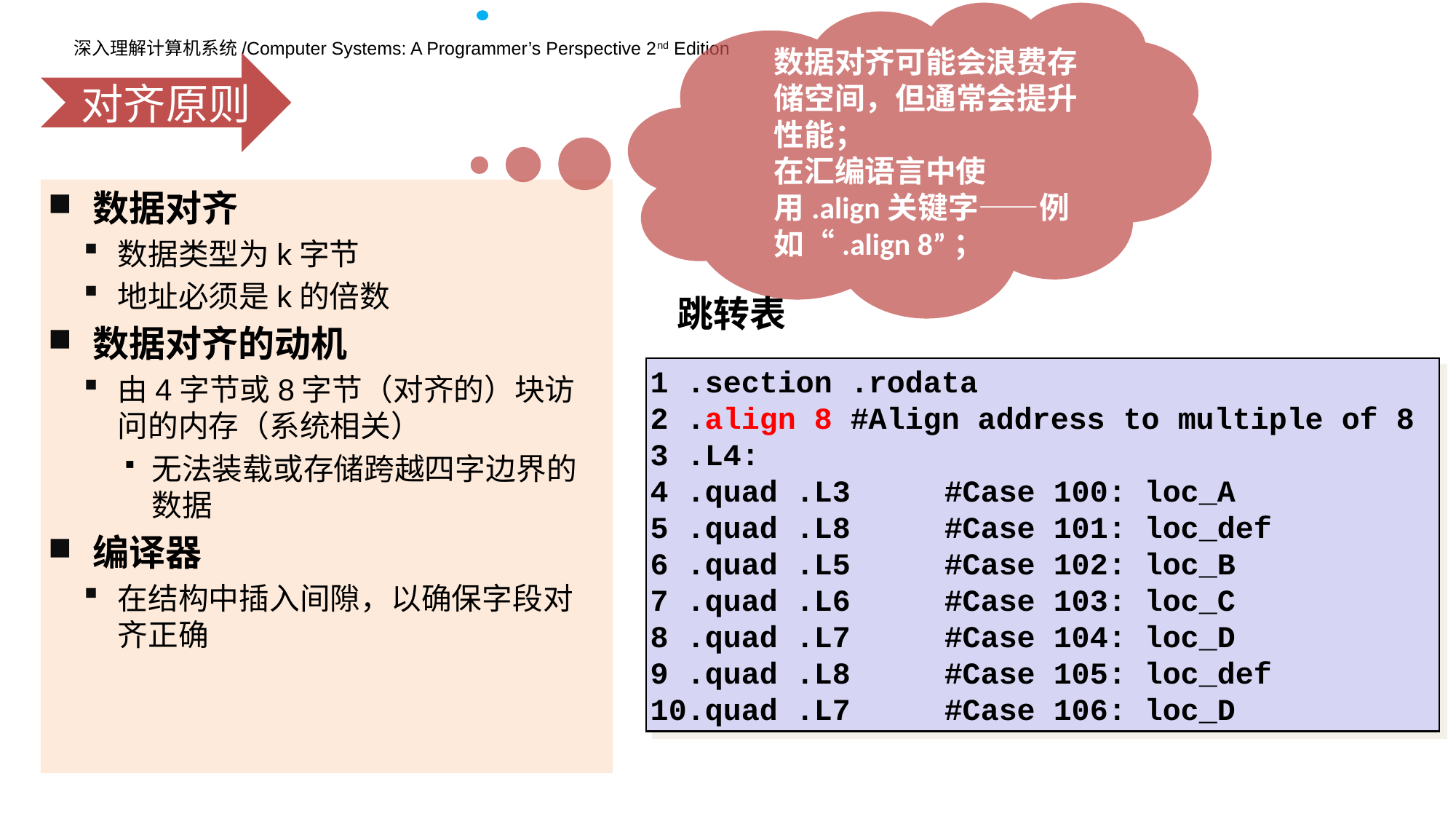

数据对齐可能会浪费存储空间，但通常会提升性能；
在汇编语言中使用.align关键字——例如“.align 8”；

对齐原则
数据对齐
数据类型为k字节
地址必须是k的倍数
数据对齐的动机
由4字节或8字节（对齐的）块访问的内存（系统相关）
无法装载或存储跨越四字边界的数据
编译器
在结构中插入间隙，以确保字段对齐正确
跳转表
1 .section .rodata
2 .align 8 #Align address to multiple of 8
3 .L4:
4 .quad .L3 	#Case 100: loc_A
5 .quad .L8 	#Case 101: loc_def
6 .quad .L5 	#Case 102: loc_B
7 .quad .L6 	#Case 103: loc_C
8 .quad .L7 	#Case 104: loc_D
9 .quad .L8 	#Case 105: loc_def
10.quad .L7 	#Case 106: loc_D